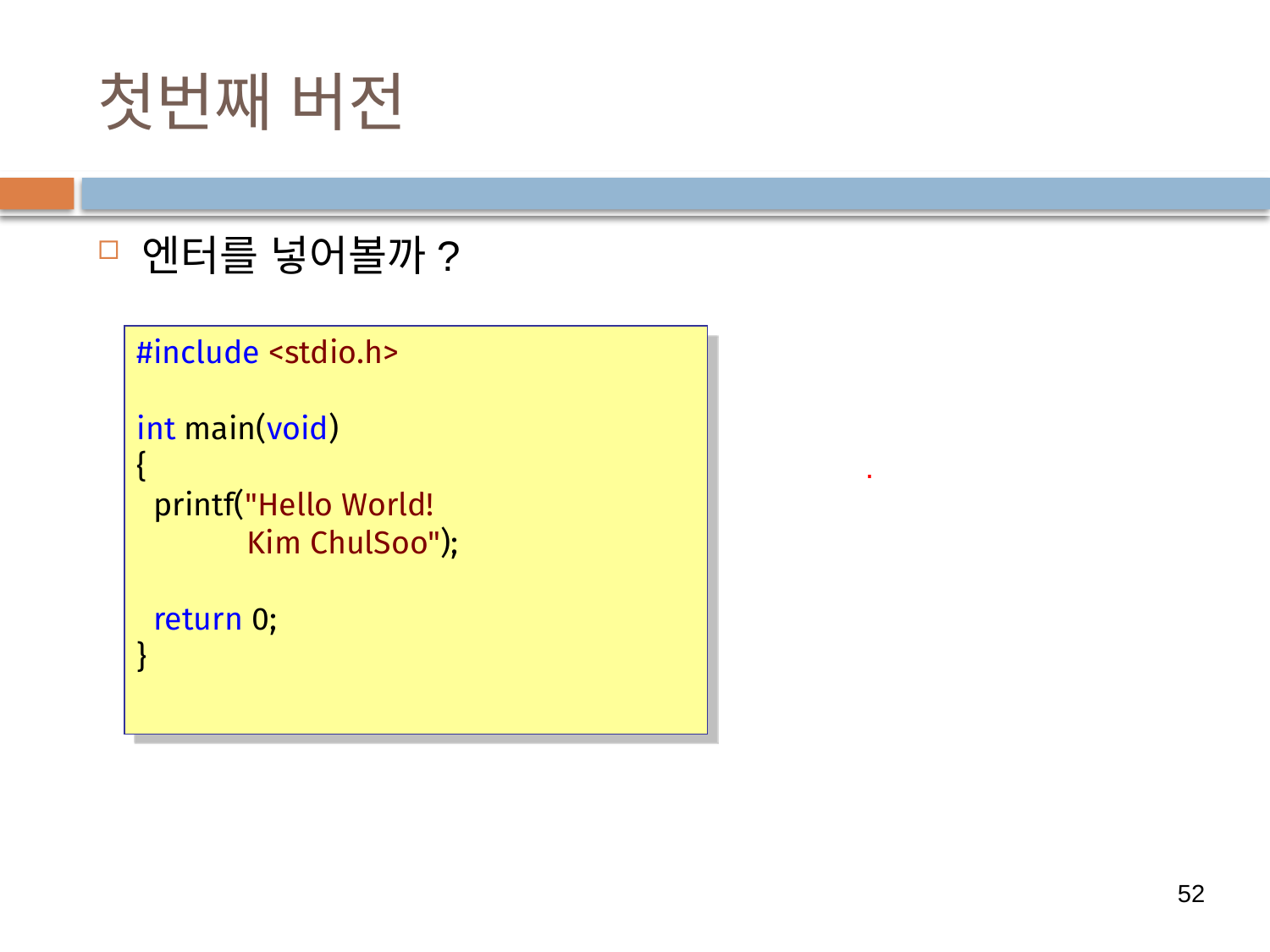

# 첫번째 버전
엔터를 넣어볼까?
#include <stdio.h>

int main(void)
{
  printf("Hello World!
             Kim ChulSoo");

  return 0;
}
.
52